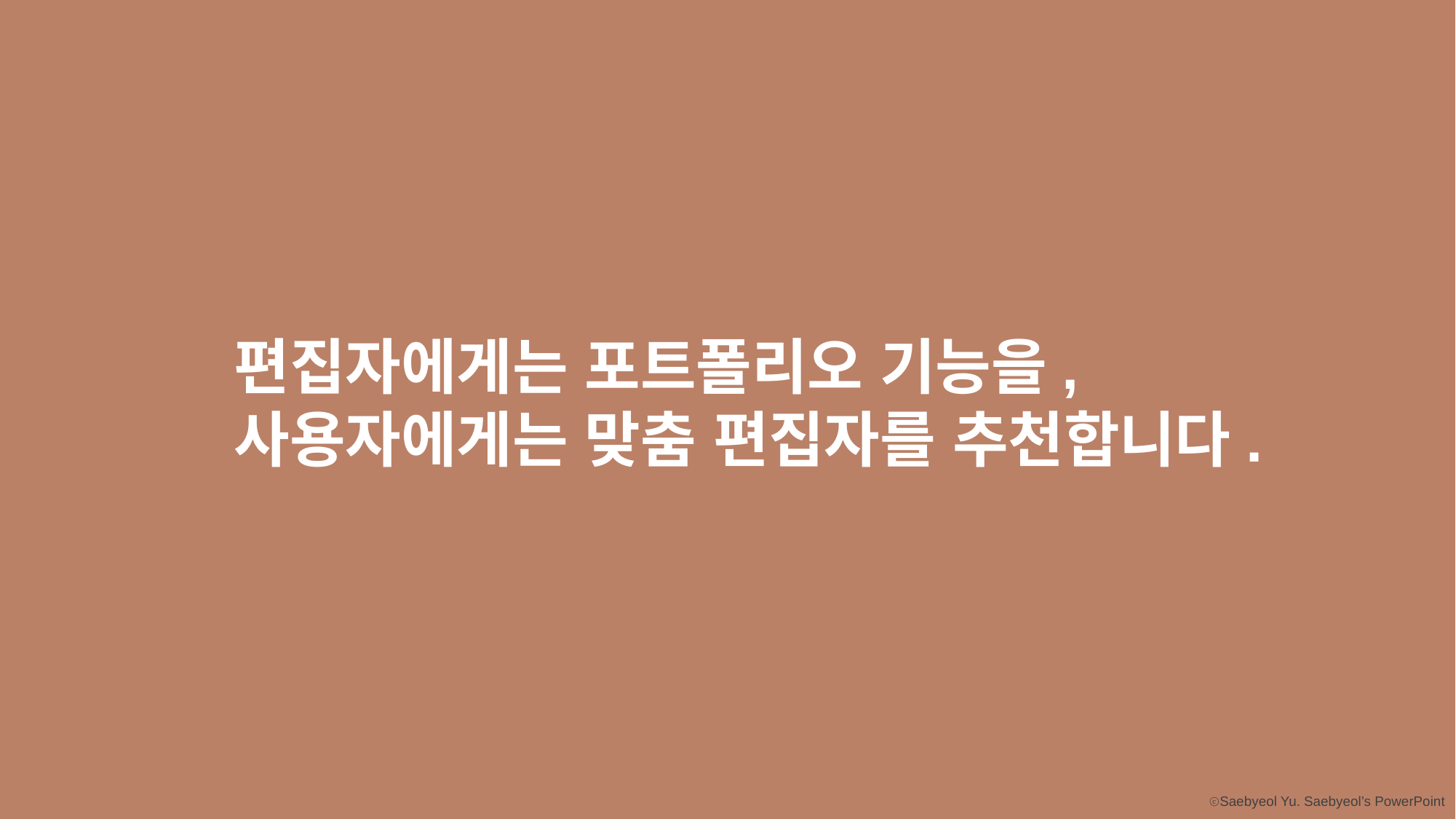

편집자에게는 포트폴리오 기능을,
사용자에게는 맞춤 편집자를 추천합니다.